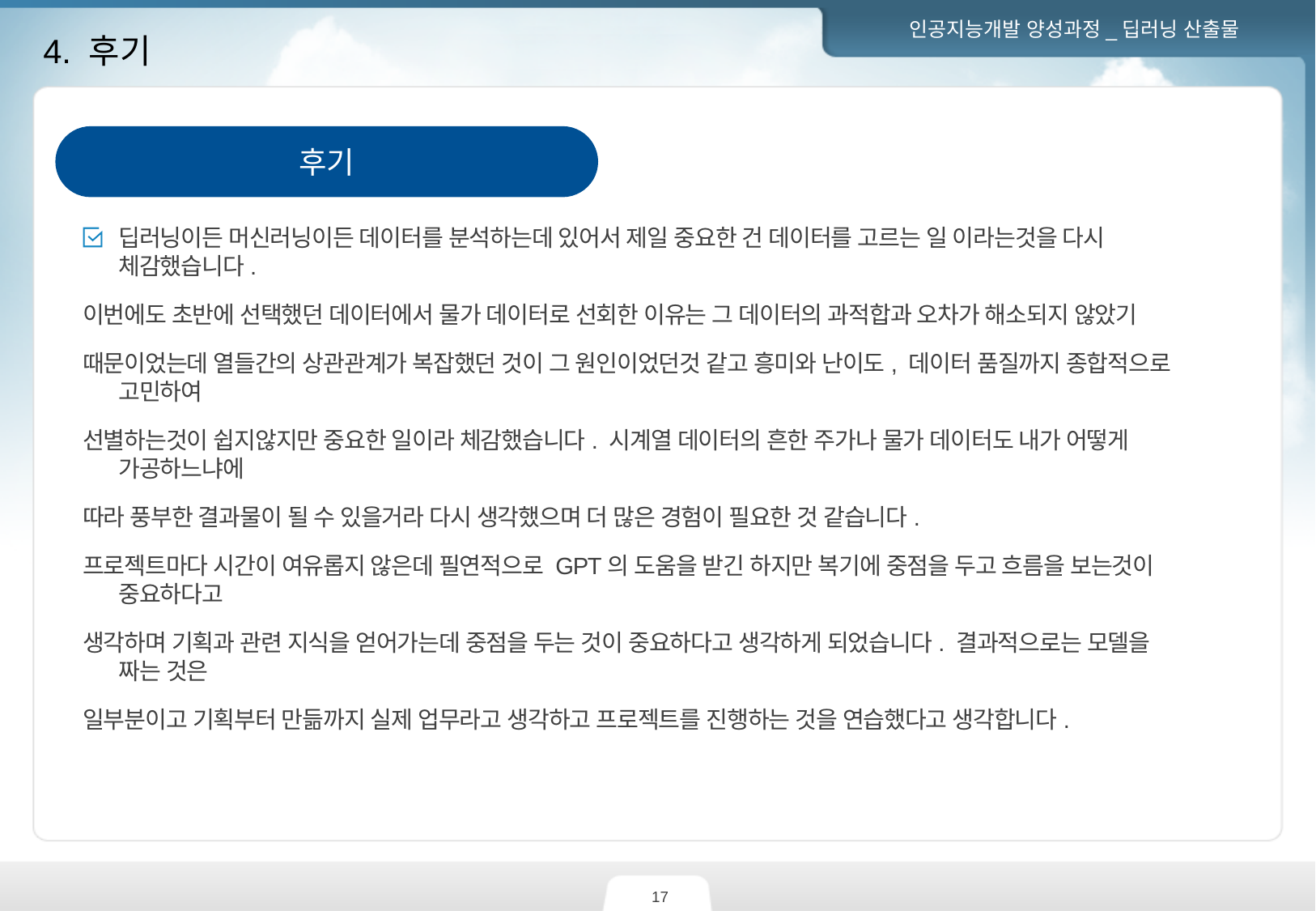

4. 후기
후기
딥러닝이든 머신러닝이든 데이터를 분석하는데 있어서 제일 중요한 건 데이터를 고르는 일 이라는것을 다시 체감했습니다.
이번에도 초반에 선택했던 데이터에서 물가 데이터로 선회한 이유는 그 데이터의 과적합과 오차가 해소되지 않았기
때문이었는데 열들간의 상관관계가 복잡했던 것이 그 원인이었던것 같고 흥미와 난이도, 데이터 품질까지 종합적으로 고민하여
선별하는것이 쉽지않지만 중요한 일이라 체감했습니다. 시계열 데이터의 흔한 주가나 물가 데이터도 내가 어떻게 가공하느냐에
따라 풍부한 결과물이 될 수 있을거라 다시 생각했으며 더 많은 경험이 필요한 것 같습니다.
프로젝트마다 시간이 여유롭지 않은데 필연적으로 GPT의 도움을 받긴 하지만 복기에 중점을 두고 흐름을 보는것이 중요하다고
생각하며 기획과 관련 지식을 얻어가는데 중점을 두는 것이 중요하다고 생각하게 되었습니다. 결과적으로는 모델을 짜는 것은
일부분이고 기획부터 만듦까지 실제 업무라고 생각하고 프로젝트를 진행하는 것을 연습했다고 생각합니다.